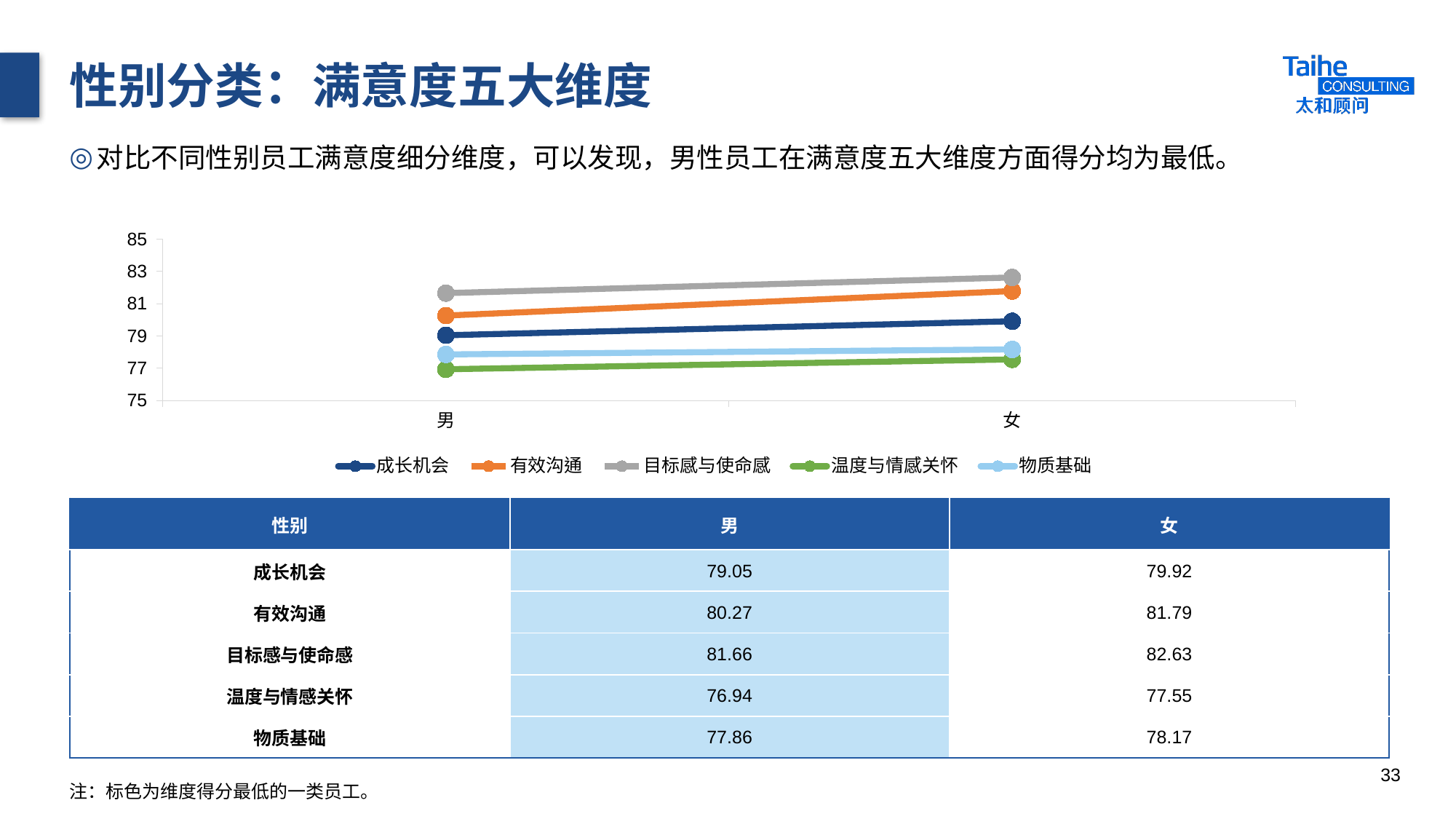

# 性别分类：满意度五大维度
对比不同性别员工满意度细分维度，可以发现，男性员工在满意度五大维度方面得分均为最低。

### Chart

| Category | 成长机会 | 有效沟通 | 目标感与使命感 | 温度与情感关怀 | 物质基础 |
|---|---|---|---|---|---|
| 男 | 79.05 | 80.27 | 81.66 | 76.94 | 77.86 |
| 女 | 79.92 | 81.79 | 82.63 | 77.55 | 78.17 |
| 性别 | 男 | 女 |
| --- | --- | --- |
| 成长机会 | 79.05 | 79.92 |
| 有效沟通 | 80.27 | 81.79 |
| 目标感与使命感 | 81.66 | 82.63 |
| 温度与情感关怀 | 76.94 | 77.55 |
| 物质基础 | 77.86 | 78.17 |
33
注：标色为维度得分最低的一类员工。